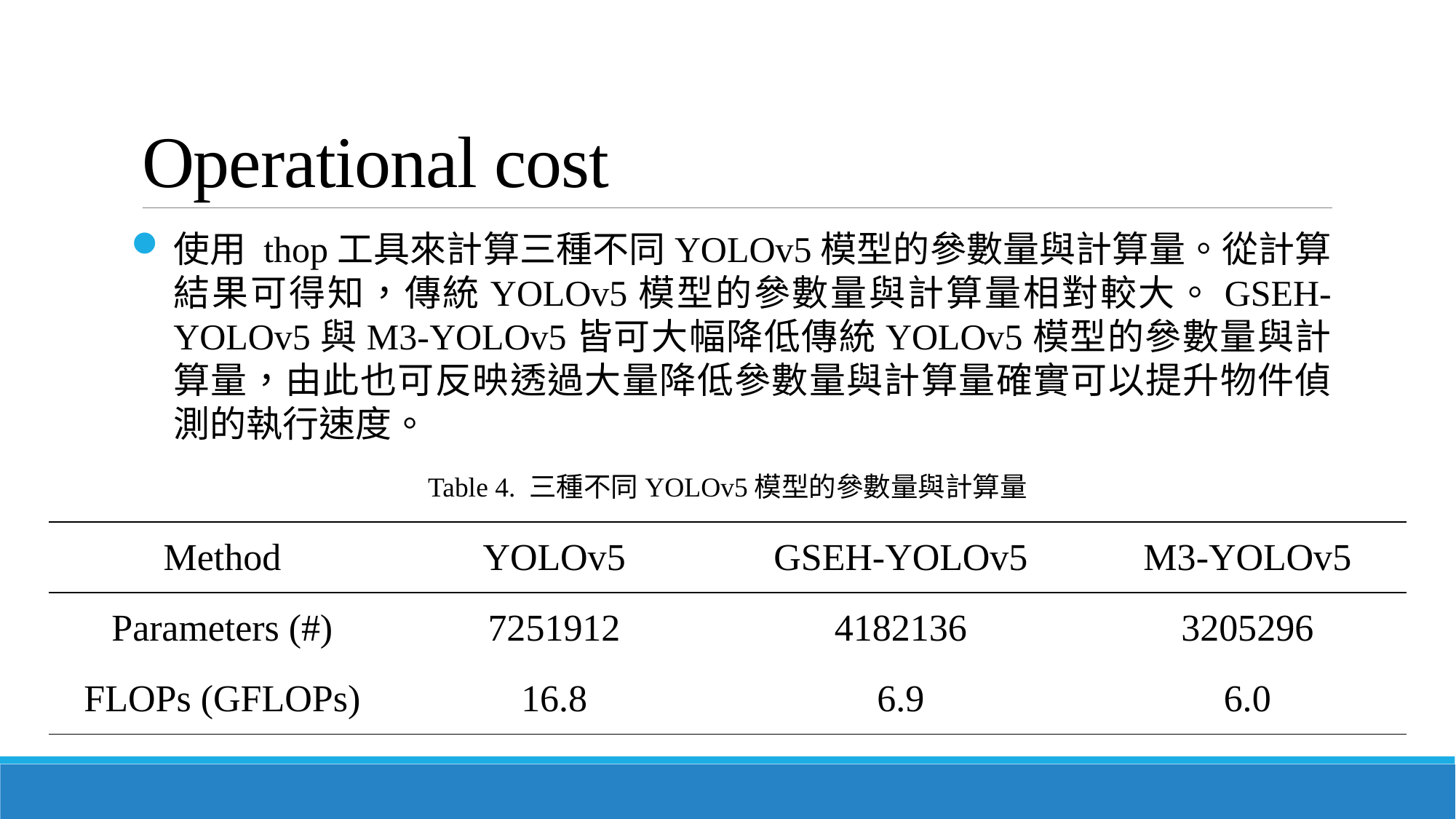

# Operational cost
使用 thop工具來計算三種不同YOLOv5模型的參數量與計算量。從計算結果可得知，傳統YOLOv5模型的參數量與計算量相對較大。GSEH-YOLOv5與M3-YOLOv5皆可大幅降低傳統YOLOv5模型的參數量與計算量，由此也可反映透過大量降低參數量與計算量確實可以提升物件偵測的執行速度。
Table 4. 三種不同YOLOv5模型的參數量與計算量
| Method | YOLOv5 | GSEH-YOLOv5 | M3-YOLOv5 |
| --- | --- | --- | --- |
| Parameters (#) | 7251912 | 4182136 | 3205296 |
| FLOPs (GFLOPs) | 16.8 | 6.9 | 6.0 |
33